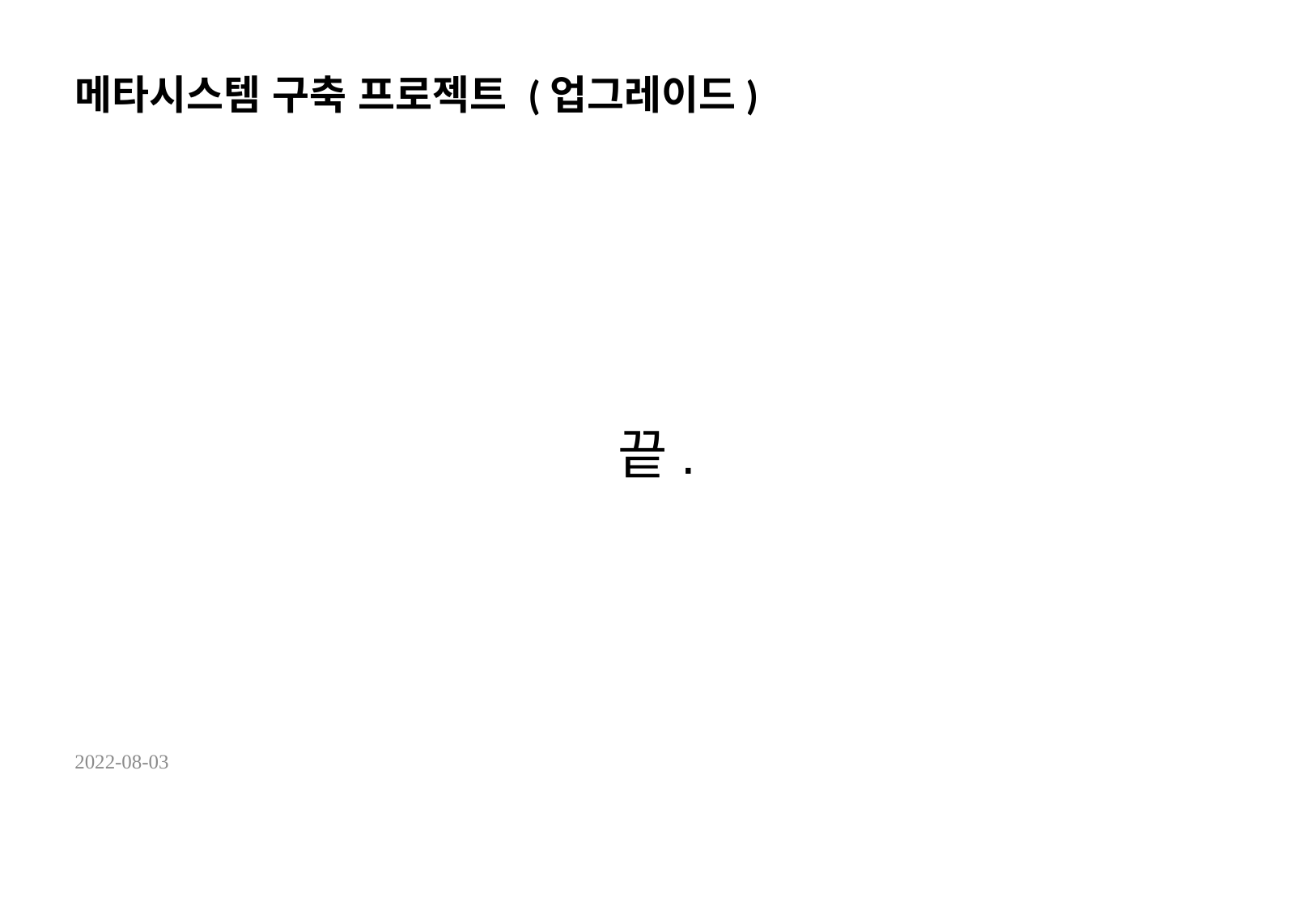

# 메타시스템 구축 프로젝트 (업그레이드)
끝.
2022-08-03